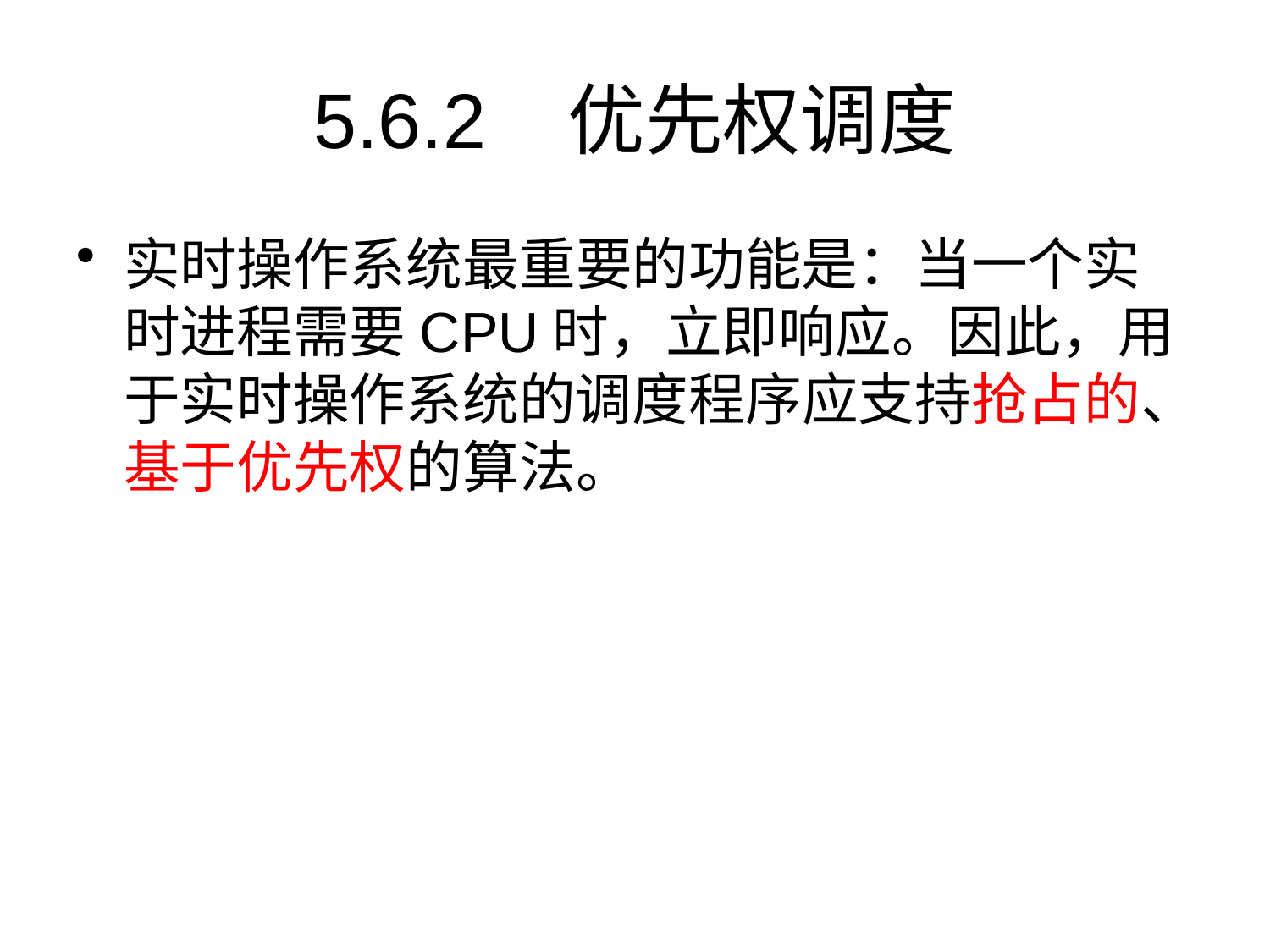

# 5.6.2	优先权调度
实时操作系统最重要的功能是：当一个实时进程需要CPU时，立即响应。因此，用于实时操作系统的调度程序应支持抢占的、基于优先权的算法。